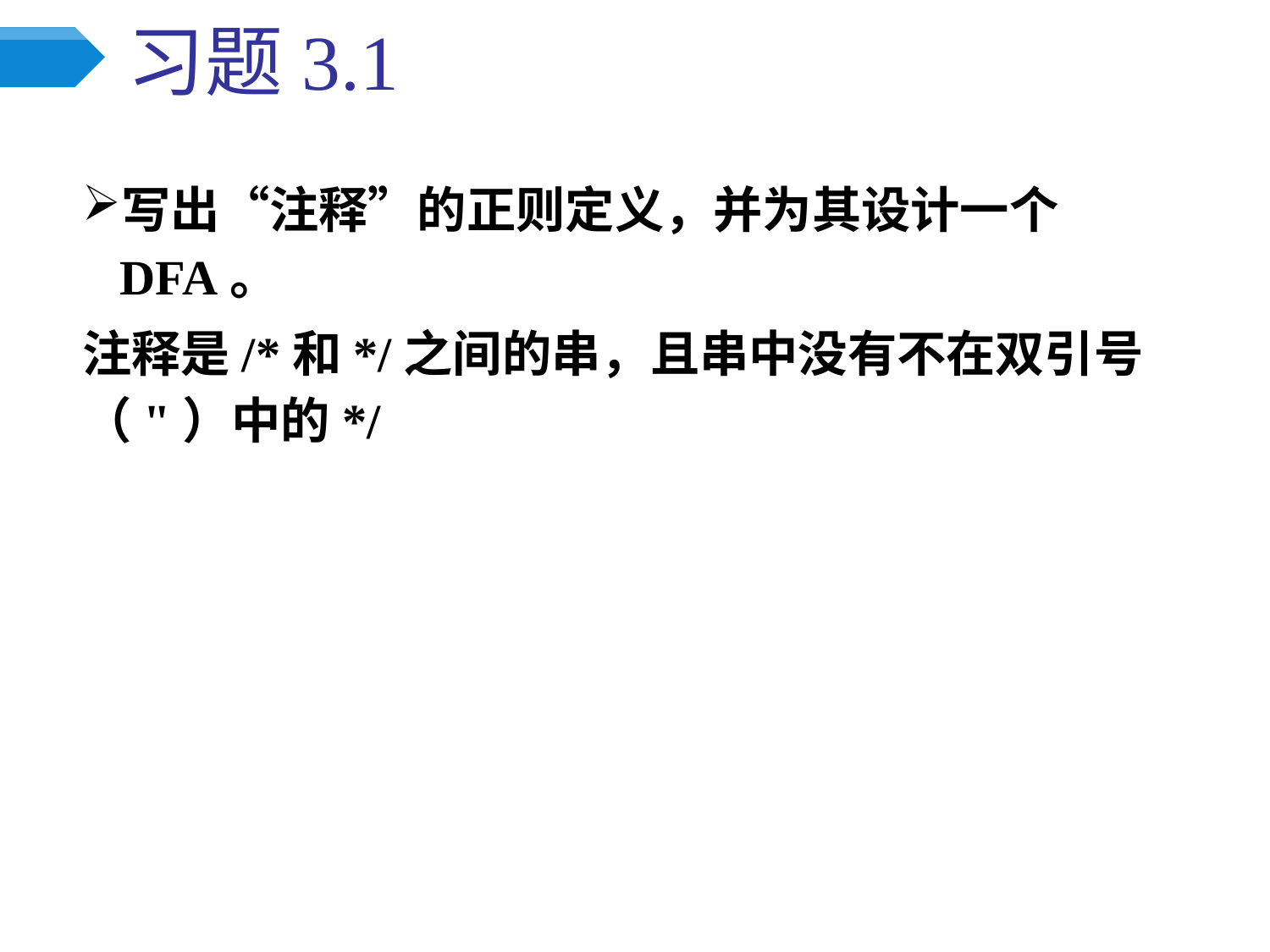

# 习题3.1
写出“注释”的正则定义，并为其设计一个DFA。
注释是/*和*/之间的串，且串中没有不在双引号（"）中的*/